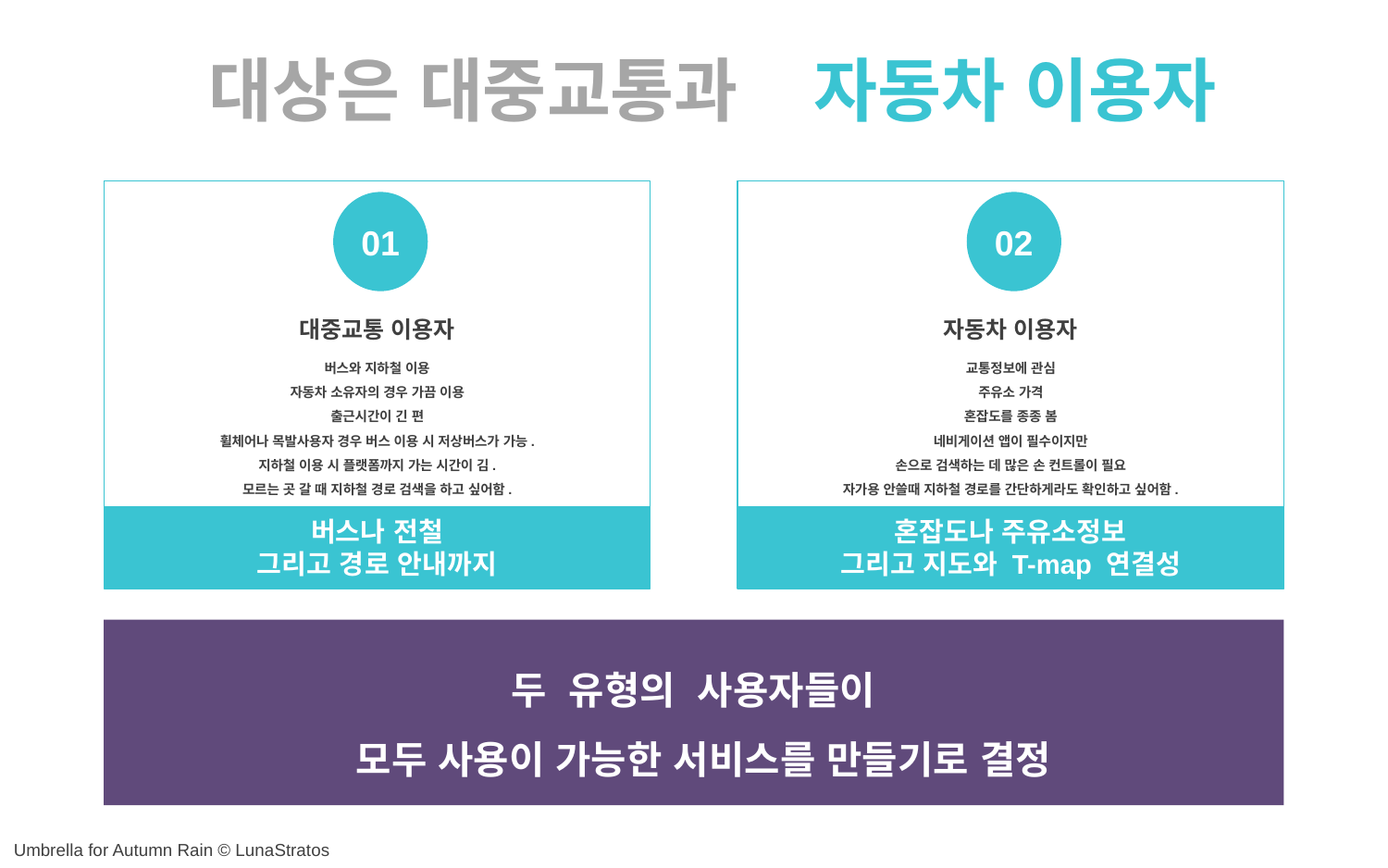

대상은 대중교통과
 자동차 이용자

01
대중교통 이용자
버스와 지하철 이용
자동차 소유자의 경우 가끔 이용
출근시간이 긴 편
휠체어나 목발사용자 경우 버스 이용 시 저상버스가 가능.
지하철 이용 시 플랫폼까지 가는 시간이 김.
모르는 곳 갈 때 지하철 경로 검색을 하고 싶어함.
버스나 전철
그리고 경로 안내까지

02
자동차 이용자
교통정보에 관심
주유소 가격
혼잡도를 종종 봄
네비게이션 앱이 필수이지만
손으로 검색하는 데 많은 손 컨트롤이 필요
자가용 안쓸때 지하철 경로를 간단하게라도 확인하고 싶어함.
혼잡도나 주유소정보
그리고 지도와 T-map 연결성
두  유형의  사용자들이
 모두 사용이 가능한 서비스를 만들기로 결정
Umbrella for Autumn Rain © LunaStratos